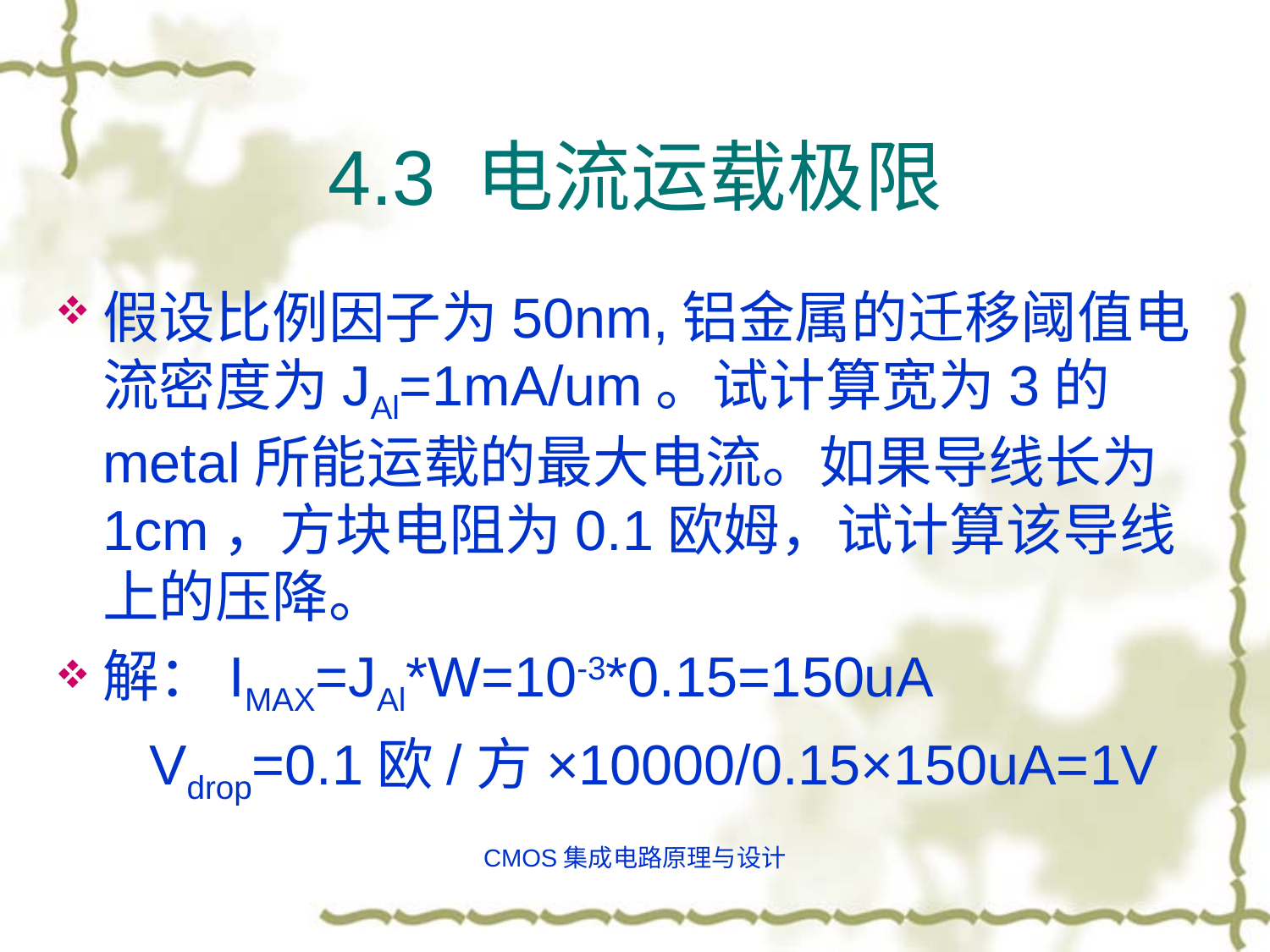

# 4.3 电流运载极限
假设比例因子为50nm,铝金属的迁移阈值电流密度为JAl=1mA/um。试计算宽为3的metal所能运载的最大电流。如果导线长为1cm，方块电阻为0.1欧姆，试计算该导线上的压降。
解：IMAX=JAl*W=10-3*0.15=150uA
      Vdrop=0.1欧/方×10000/0.15×150uA=1V

CMOS集成电路原理与设计
17